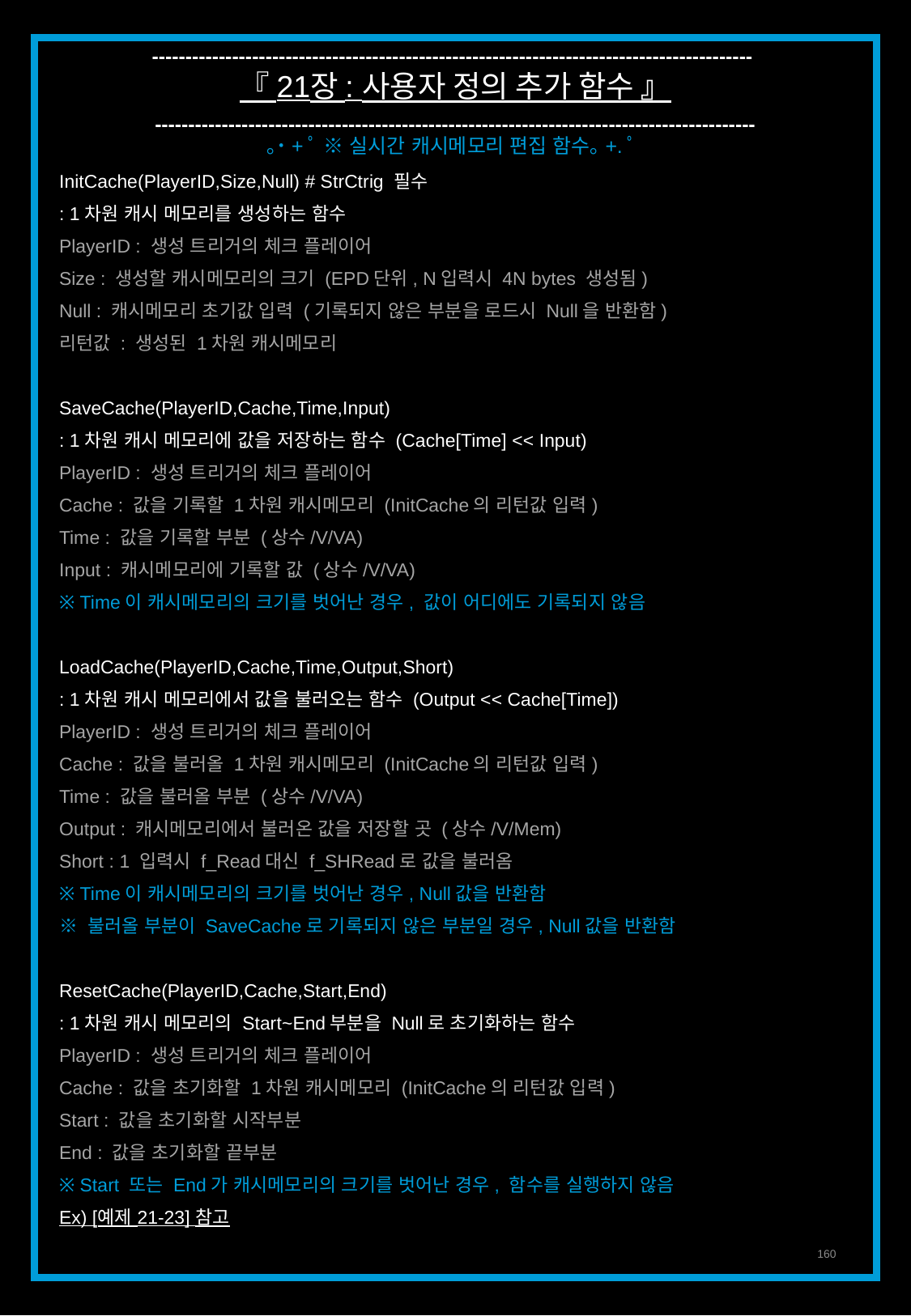

------------------------------------------------------------------------------------------
『 21장 : 사용자 정의 추가 함수 』
------------------------------------------------------------------------------------------

｡˙+ﾟ ※ 실시간 캐시메모리 편집 함수｡+.ﾟ
InitCache(PlayerID,Size,Null) # StrCtrig 필수
: 1차원 캐시 메모리를 생성하는 함수
PlayerID : 생성 트리거의 체크 플레이어
Size : 생성할 캐시메모리의 크기 (EPD단위, N입력시 4N bytes 생성됨)
Null : 캐시메모리 초기값 입력 (기록되지 않은 부분을 로드시 Null을 반환함)
리턴값 : 생성된 1차원 캐시메모리

SaveCache(PlayerID,Cache,Time,Input)
: 1차원 캐시 메모리에 값을 저장하는 함수 (Cache[Time] << Input)
PlayerID : 생성 트리거의 체크 플레이어
Cache : 값을 기록할 1차원 캐시메모리 (InitCache의 리턴값 입력)
Time : 값을 기록할 부분 (상수/V/VA)
Input : 캐시메모리에 기록할 값 (상수/V/VA)
※ Time이 캐시메모리의 크기를 벗어난 경우, 값이 어디에도 기록되지 않음

LoadCache(PlayerID,Cache,Time,Output,Short)
: 1차원 캐시 메모리에서 값을 불러오는 함수 (Output << Cache[Time])
PlayerID : 생성 트리거의 체크 플레이어
Cache : 값을 불러올 1차원 캐시메모리 (InitCache의 리턴값 입력)
Time : 값을 불러올 부분 (상수/V/VA)
Output : 캐시메모리에서 불러온 값을 저장할 곳 (상수/V/Mem)
Short : 1 입력시 f_Read대신 f_SHRead로 값을 불러옴
※ Time이 캐시메모리의 크기를 벗어난 경우, Null값을 반환함
※ 불러올 부분이 SaveCache로 기록되지 않은 부분일 경우, Null값을 반환함

ResetCache(PlayerID,Cache,Start,End)
: 1차원 캐시 메모리의 Start~End부분을 Null로 초기화하는 함수
PlayerID : 생성 트리거의 체크 플레이어
Cache : 값을 초기화할 1차원 캐시메모리 (InitCache의 리턴값 입력)
Start : 값을 초기화할 시작부분
End : 값을 초기화할 끝부분
※ Start 또는 End가 캐시메모리의 크기를 벗어난 경우, 함수를 실행하지 않음
Ex) [예제 21-23] 참고
160